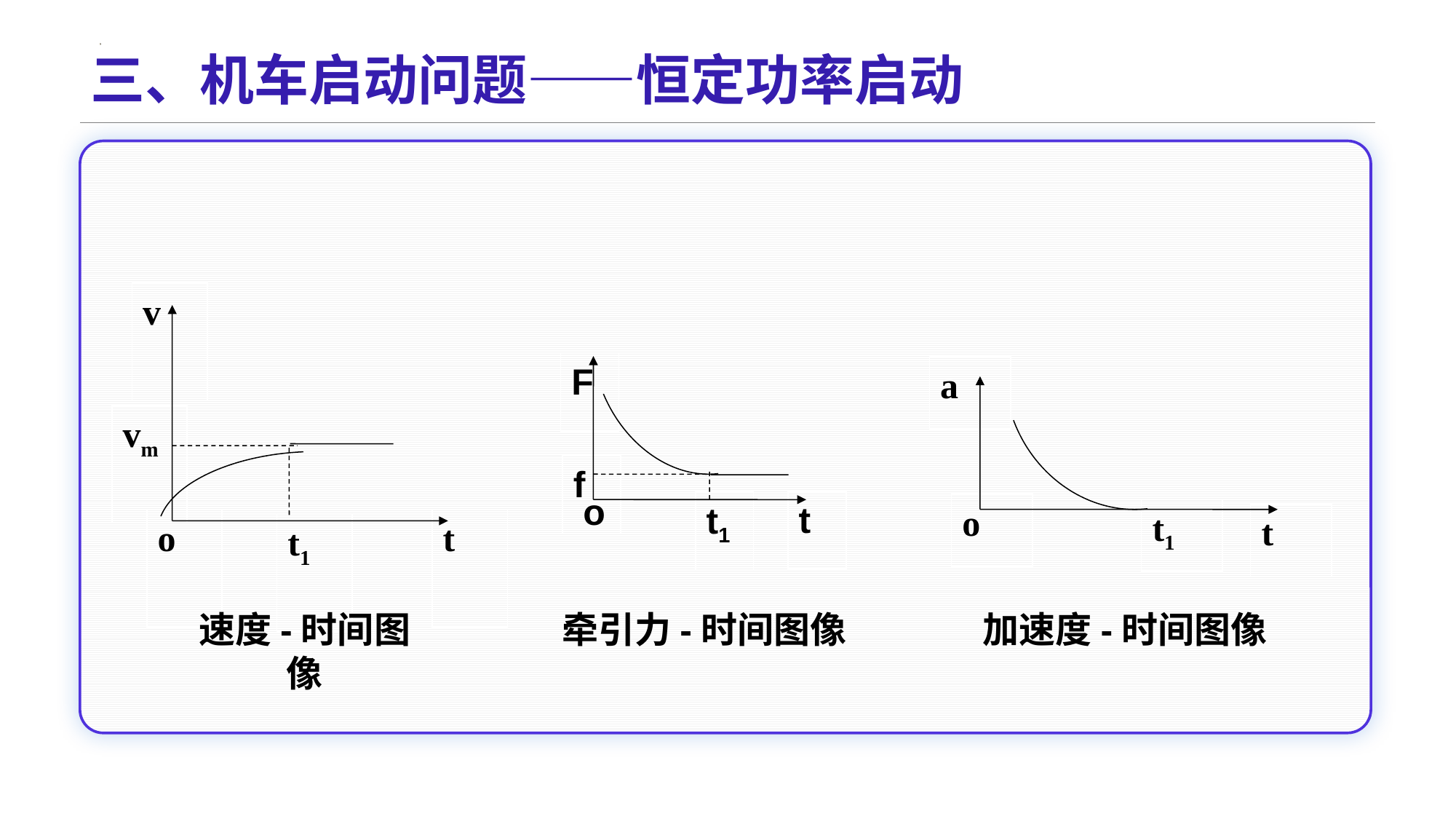

三、机车启动问题——恒定功率启动
一、变力做功

v

vm
o
t
t1
F

f
o
t
t1
a

o
t1
t
速度-时间图像
牵引力-时间图像
加速度-时间图像